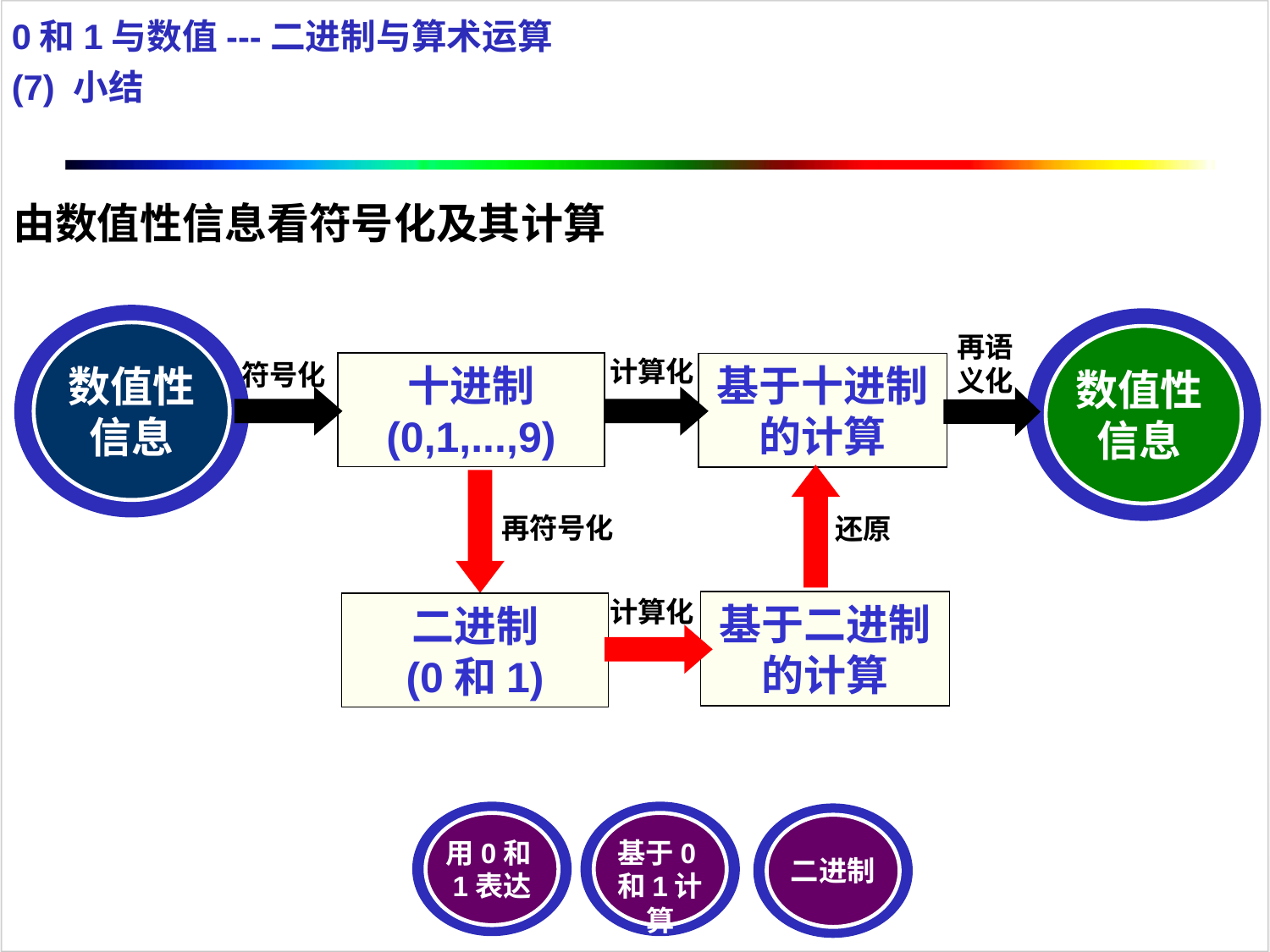

0和1与数值---二进制与算术运算
(7) 小结
由数值性信息看符号化及其计算

数值性信息

数值性
信息
再语义化
计算化
符号化
十进制
(0,1,...,9)
基于十进制的计算

再符号化
还原

计算化
基于二进制的计算
二进制
(0和1)

用0和1表达

基于0和1计算

二进制